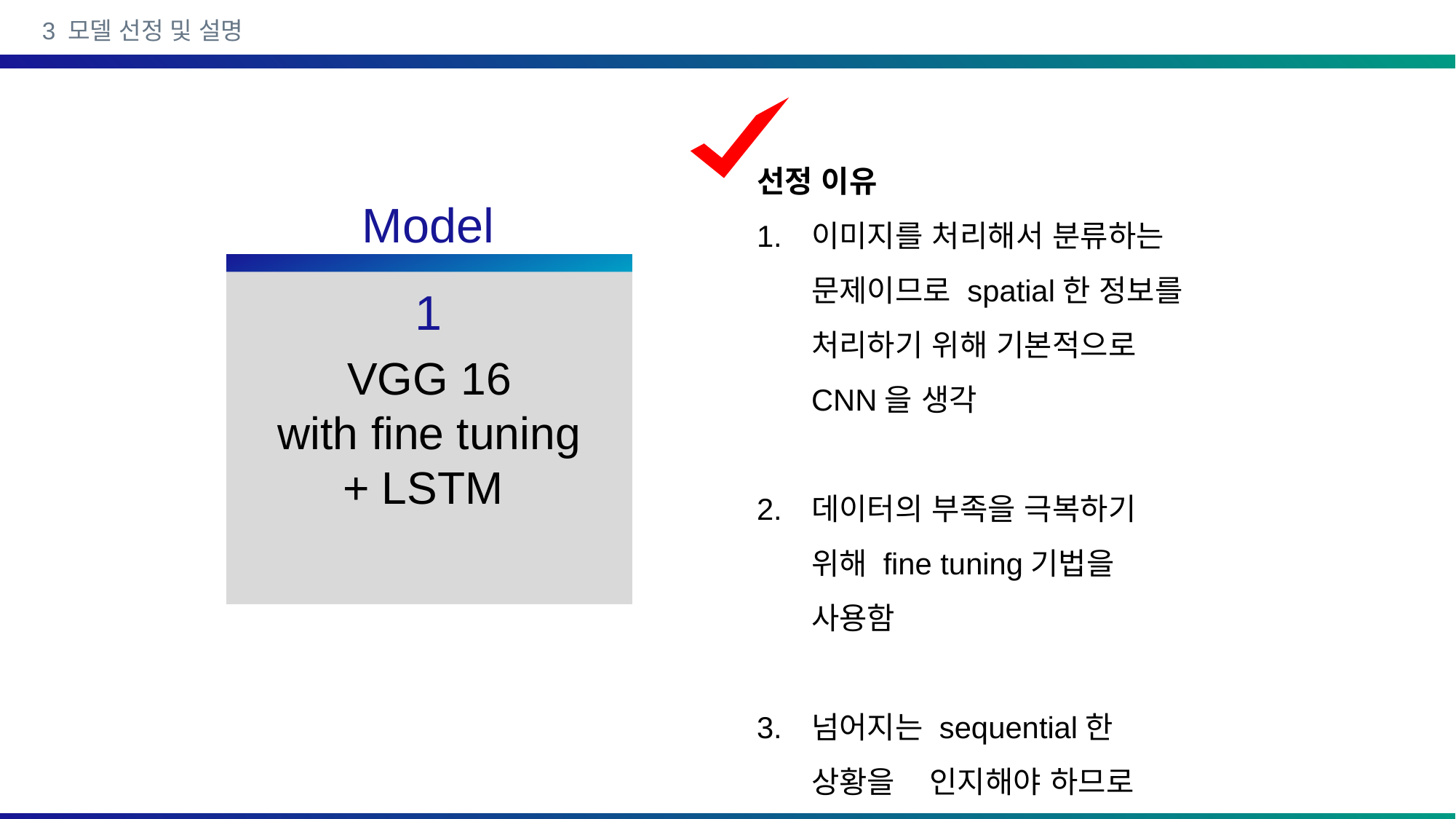

3 모델 선정 및 설명

선정 이유
이미지를 처리해서 분류하는   문제이므로 spatial한 정보를 처리하기 위해 기본적으로 CNN을 생각

데이터의 부족을 극복하기 위해 fine tuning기법을 사용함

넘어지는 sequential한 상황을    인지해야 하므로 LSTM과 접목
Model 1

VGG 16
with fine tuning
+ LSTM